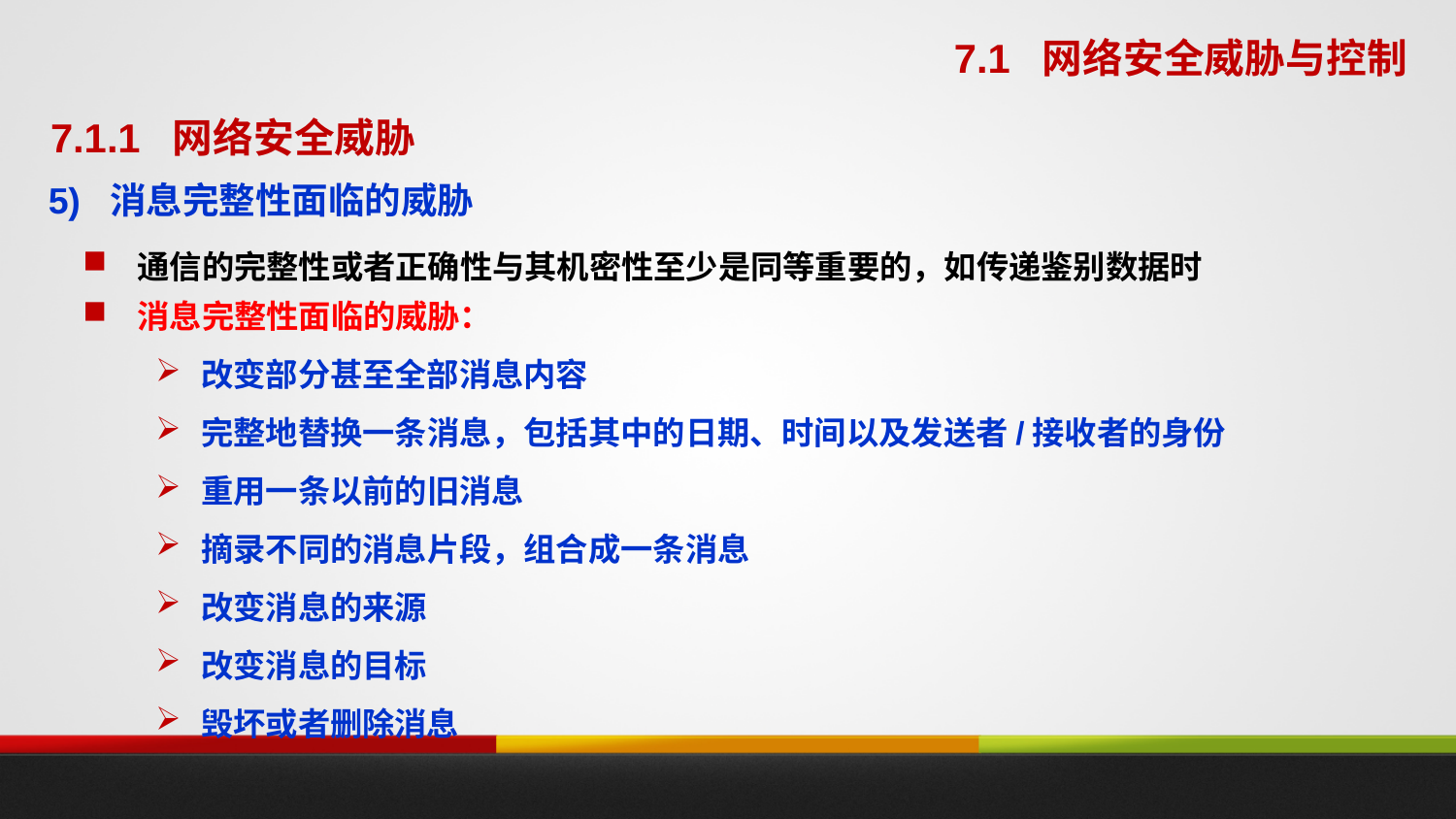

7.1  网络安全威胁与控制
7.1.1  网络安全威胁
5)  消息完整性面临的威胁
通信的完整性或者正确性与其机密性至少是同等重要的，如传递鉴别数据时
消息完整性面临的威胁：
改变部分甚至全部消息内容
完整地替换一条消息，包括其中的日期、时间以及发送者/接收者的身份
重用一条以前的旧消息
摘录不同的消息片段，组合成一条消息
改变消息的来源
改变消息的目标
毁坏或者删除消息